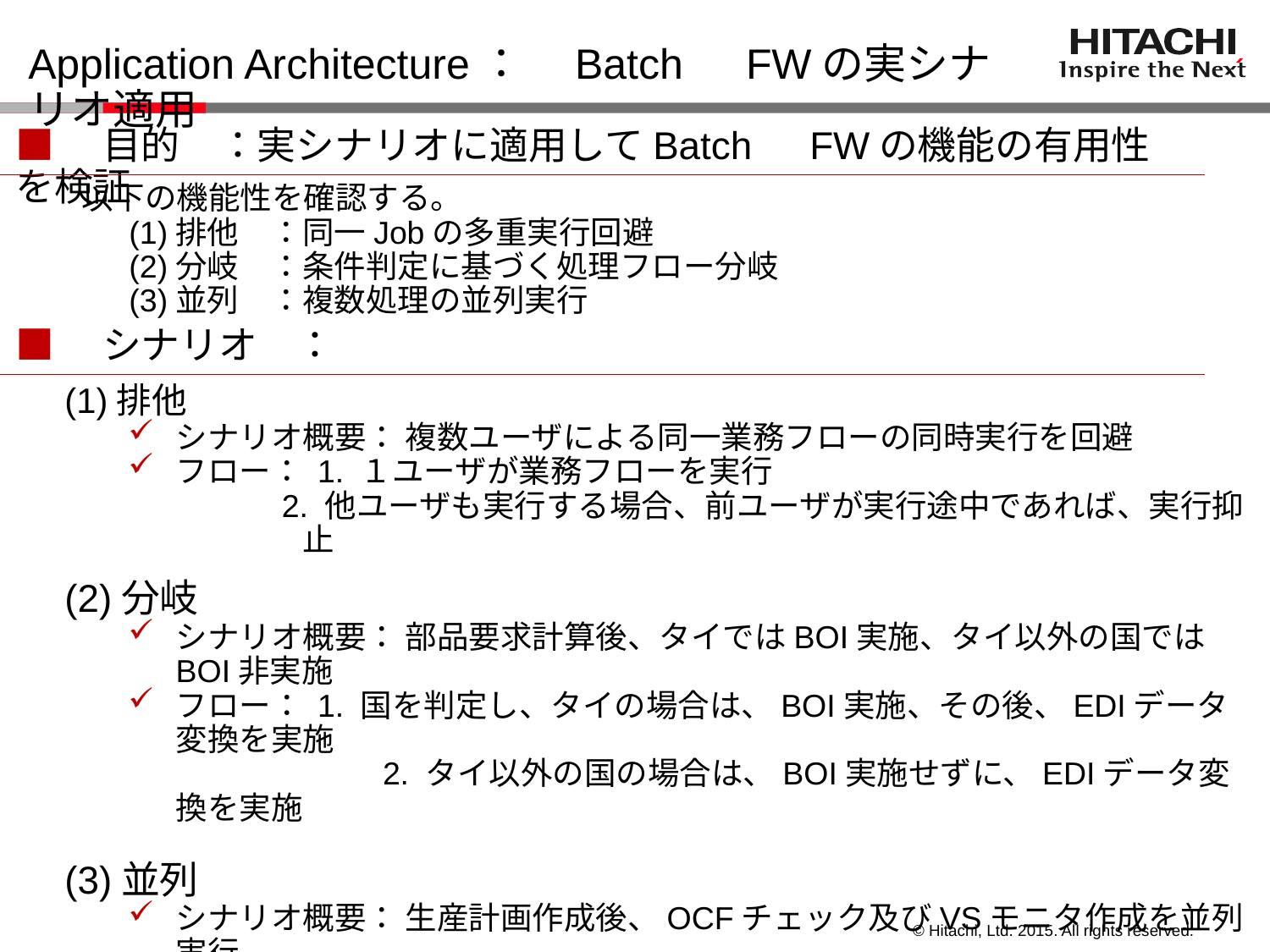

# Application Architecture：　Batch　FWの実シナリオ適用
■　目的　：実シナリオに適用してBatch　FWの機能の有用性を検証

以下の機能性を確認する。
	(1)排他　：同一Jobの多重実行回避
	(2)分岐　：条件判定に基づく処理フロー分岐
	(3)並列　：複数処理の並列実行
■　シナリオ　：
(1)排他
シナリオ概要： 複数ユーザによる同一業務フローの同時実行を回避
フロー： 1. １ユーザが業務フローを実行
   2. 他ユーザも実行する場合、前ユーザが実行途中であれば、実行抑止

(2)分岐
シナリオ概要： 部品要求計算後、タイではBOI実施、タイ以外の国ではBOI非実施
フロー： 1. 国を判定し、タイの場合は、BOI実施、その後、EDIデータ変換を実施
		         2. タイ以外の国の場合は、BOI実施せずに、EDIデータ変換を実施

(3)並列
シナリオ概要： 生産計画作成後、OCFチェック及びVSモニタ作成を並列実行
フロー： 1. OCFチェック及びVSモニタ作成を並列実行
		         2. 両方の処理が正常終了した場合のみ、次の処理に進む
		         3. 異常終了しリトライする場合は、未完処理のみ実行